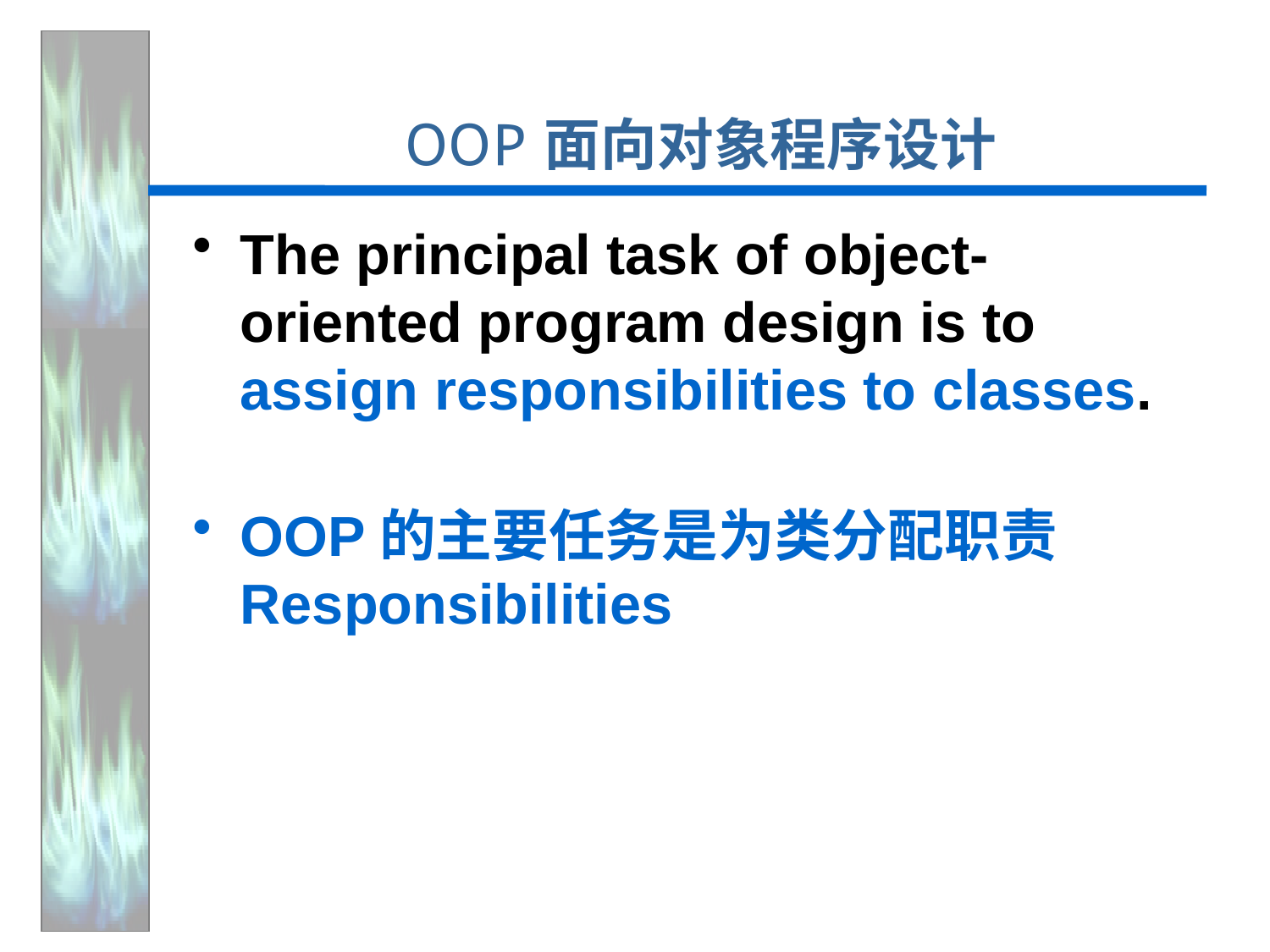

# OOP面向对象程序设计
The principal task of object-oriented program design is to assign responsibilities to classes.
OOP的主要任务是为类分配职责Responsibilities